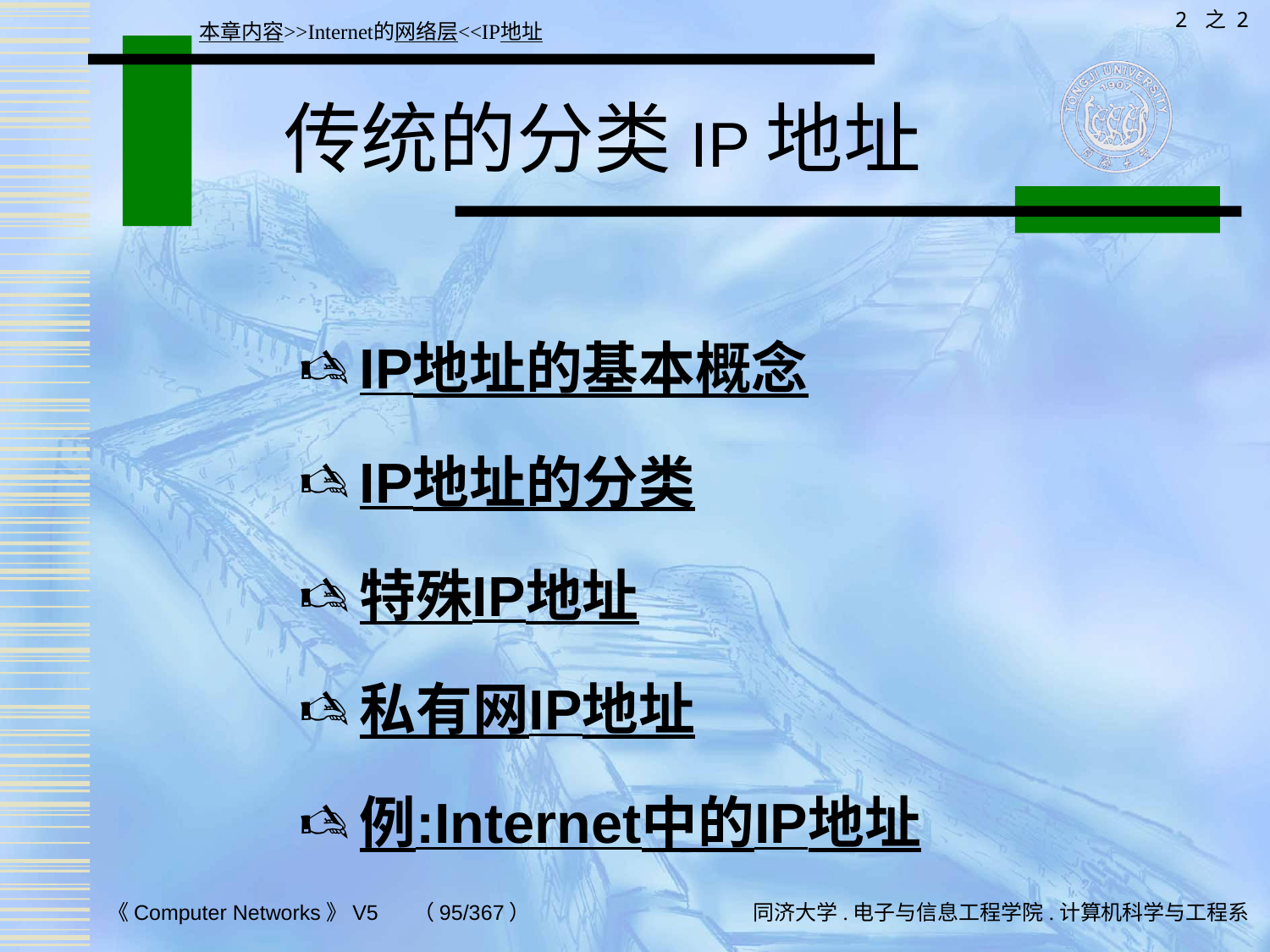

2 之 2
本章内容>>Internet的网络层<<IP地址
# 传统的分类IP地址
IP地址的基本概念
IP地址的分类
特殊IP地址
私有网IP地址
例:Internet中的IP地址